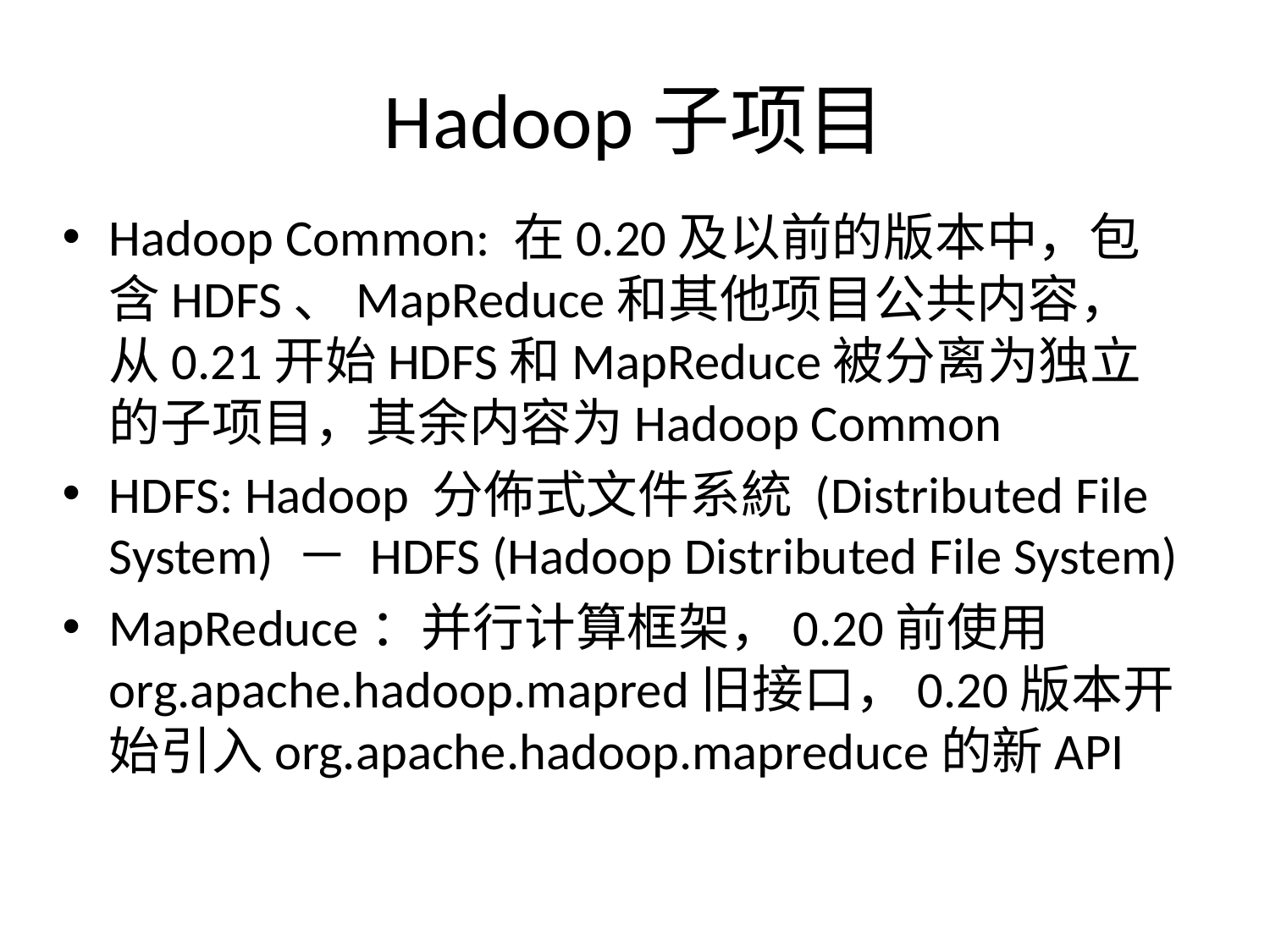

# Hadoop子项目
Hadoop Common: 在0.20及以前的版本中，包含HDFS、MapReduce和其他项目公共内容，从0.21开始HDFS和MapReduce被分离为独立的子项目，其余内容为Hadoop Common
HDFS: Hadoop 分佈式文件系統 (Distributed File System) － HDFS (Hadoop Distributed File System)
MapReduce：并行计算框架，0.20前使用 org.apache.hadoop.mapred旧接口，0.20版本开始引入org.apache.hadoop.mapreduce的新API